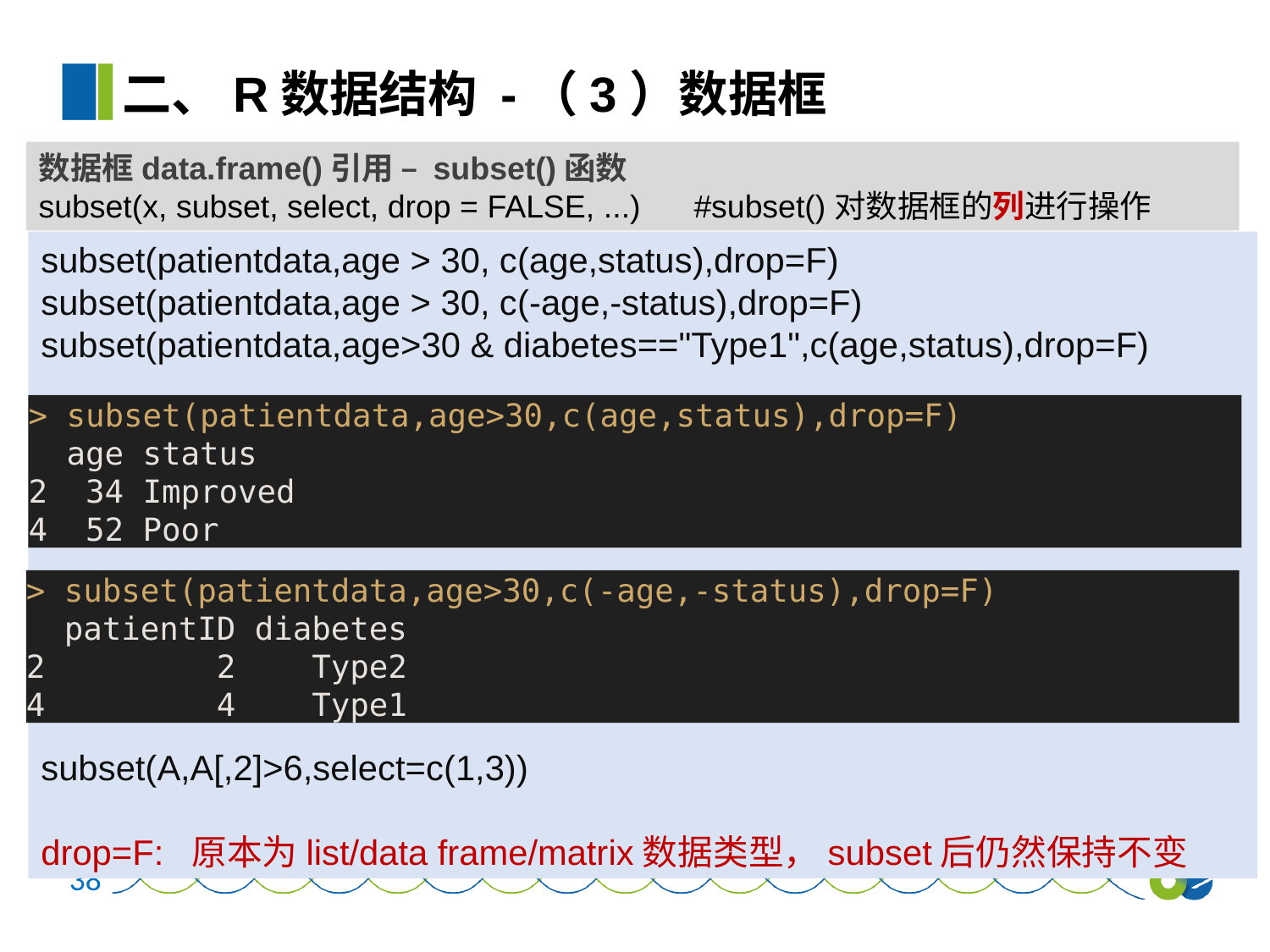

二、R数据结构 -（3）数据框
数据框data.frame()引用 – subset()函数
subset(x, subset, select, drop = FALSE, ...)      #subset()对数据框的列进行操作
subset(patientdata,age > 30, c(age,status),drop=F)
subset(patientdata,age > 30, c(-age,-status),drop=F)
subset(patientdata,age>30 & diabetes=="Type1",c(age,status),drop=F)

subset(A,A[,2]>6,select=c(1,3))

drop=F:  原本为list/data frame/matrix数据类型，subset后仍然保持不变
> subset(patientdata,age>30,c(age,status),drop=F)
  age status
2  34 Improved
4  52 Poor
> subset(patientdata,age>30,c(-age,-status),drop=F)
  patientID diabetes
2         2    Type2
4         4    Type1
38